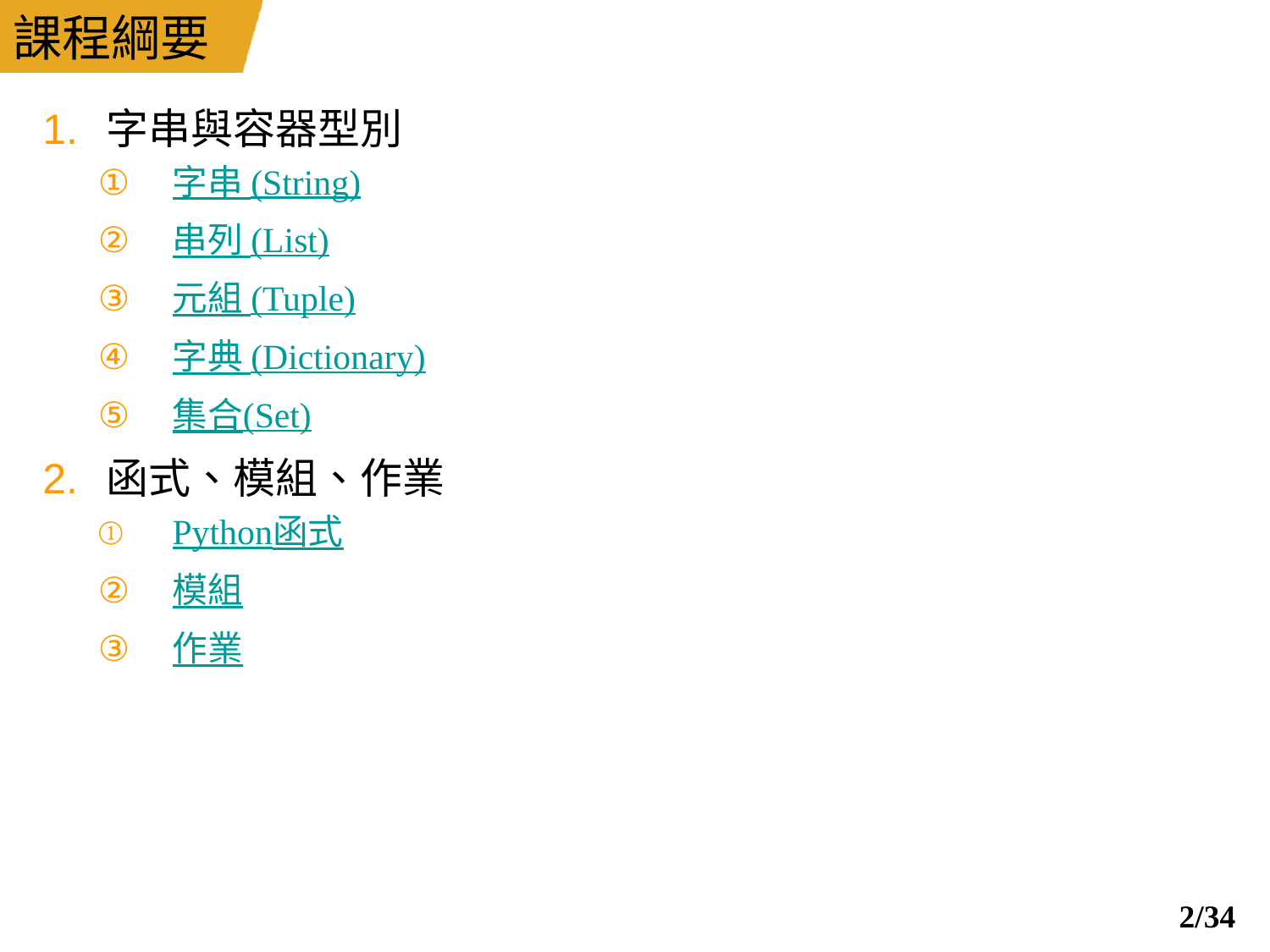

# 課程綱要
字串與容器型別
字串 (String)
串列 (List)
元組 (Tuple)
字典 (Dictionary)
集合(Set)
函式、模組、作業
Python函式
模組
作業

2/34